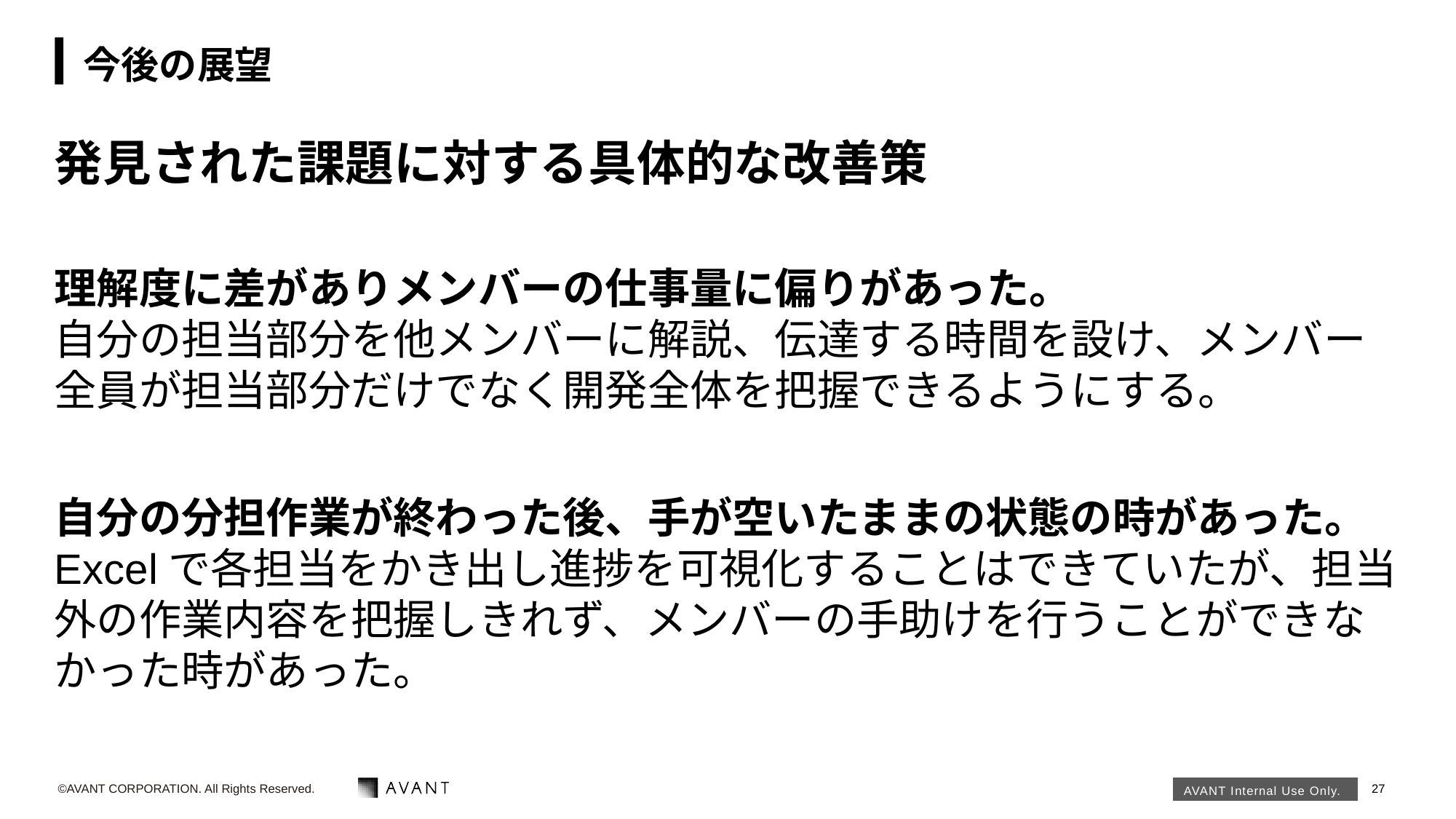

# 今後の展望
発見された課題に対する具体的な改善策

理解度に差がありメンバーの仕事量に偏りがあった。
自分の担当部分を他メンバーに解説、伝達する時間を設け、メンバー全員が担当部分だけでなく開発全体を把握できるようにする。

自分の分担作業が終わった後、手が空いたままの状態の時があった。
Excelで各担当をかき出し進捗を可視化することはできていたが、担当外の作業内容を把握しきれず、メンバーの手助けを行うことができなかった時があった。